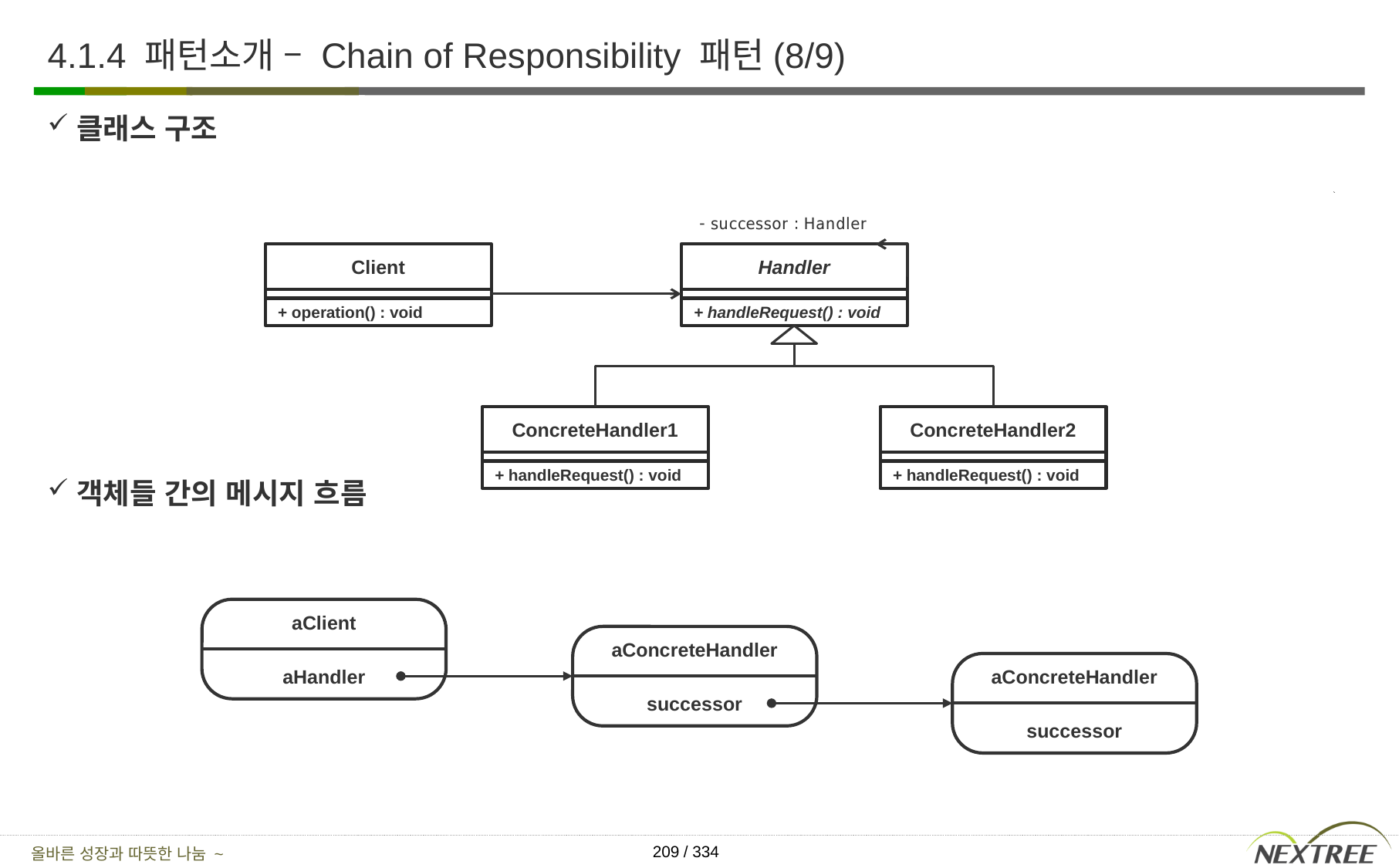

# 4.1.4 패턴소개 – Chain of Responsibility 패턴(8/9)
클래스 구조

객체들 간의 메시지 흐름
- successor : Handler
Client
Handler

+ operation() : void

+ handleRequest() : void

ConcreteHandler1
ConcreteHandler2

+ handleRequest() : void
+ handleRequest() : void
aClient

aHandler
aConcreteHandler

successor

aConcreteHandler

successor